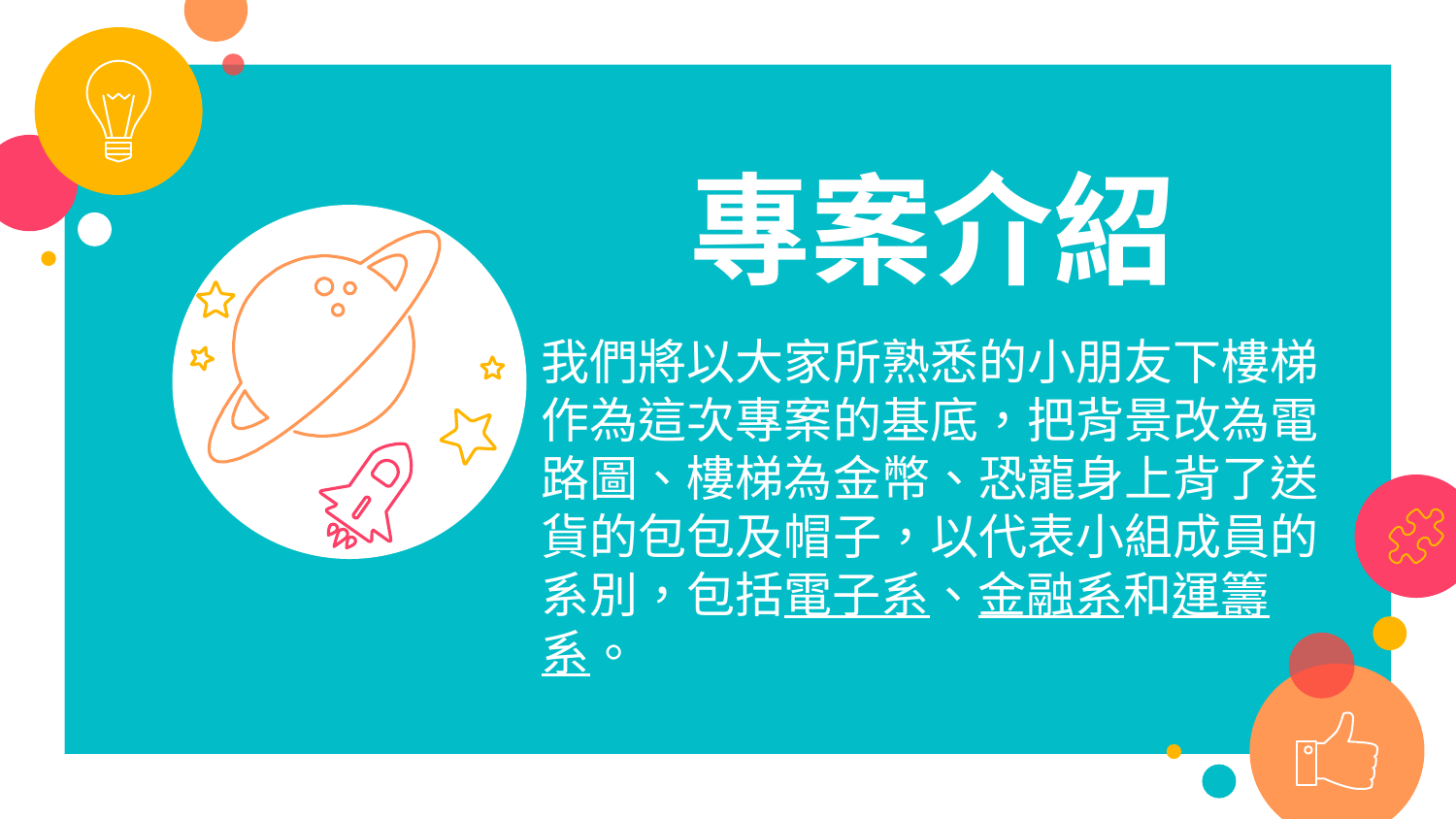

專案介紹

我們將以大家所熟悉的小朋友下樓梯作為這次專案的基底，把背景改為電路圖、樓梯為金幣、恐龍身上背了送貨的包包及帽子，以代表小組成員的系別，包括電子系、金融系和運籌系。